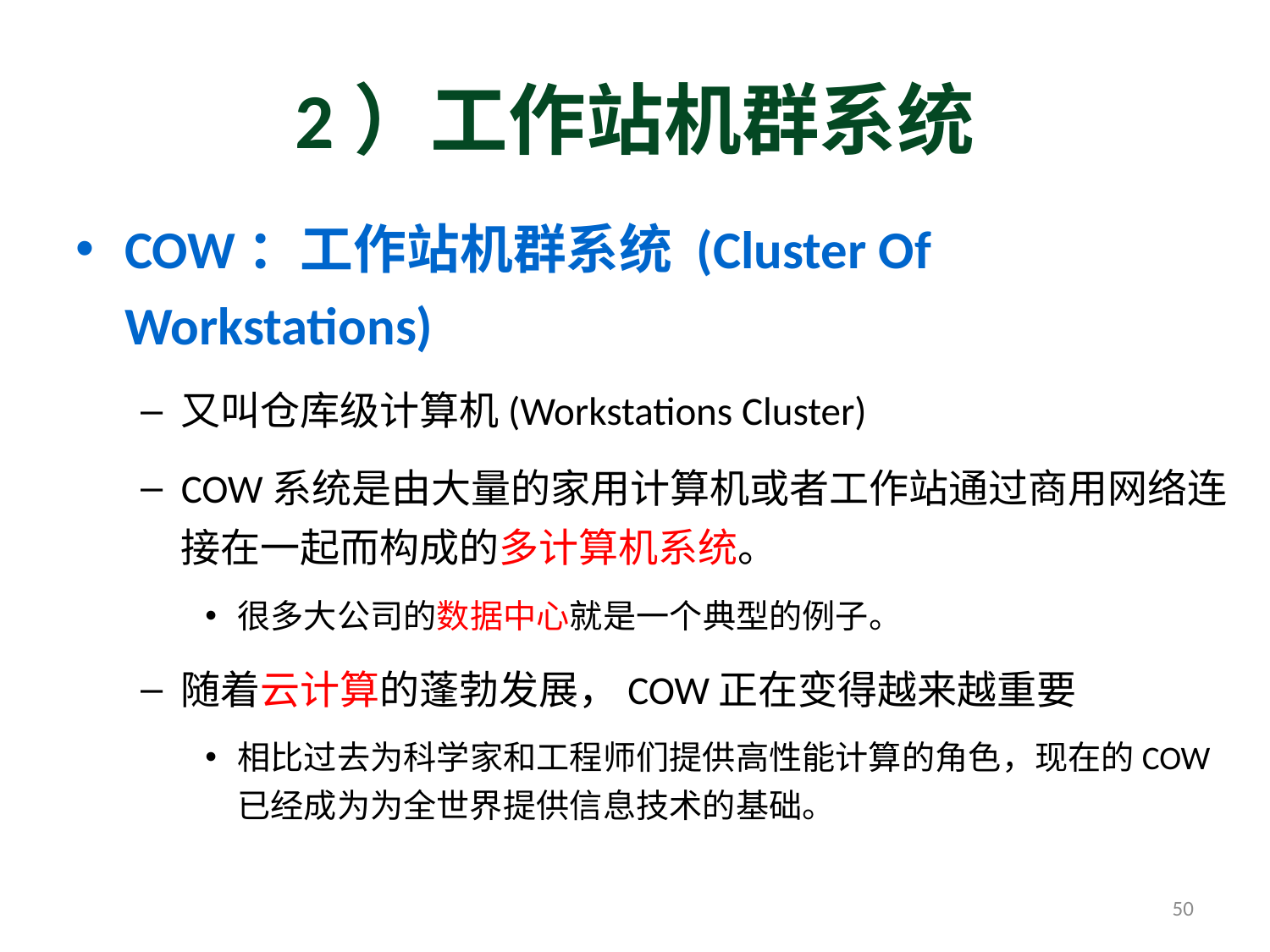

# 2）工作站机群系统
COW：工作站机群系统 (Cluster Of Workstations)
又叫仓库级计算机(Workstations Cluster)
COW系统是由大量的家用计算机或者工作站通过商用网络连接在一起而构成的多计算机系统。
很多大公司的数据中心就是一个典型的例子。
随着云计算的蓬勃发展，COW正在变得越来越重要
相比过去为科学家和工程师们提供高性能计算的角色，现在的COW已经成为为全世界提供信息技术的基础。

50